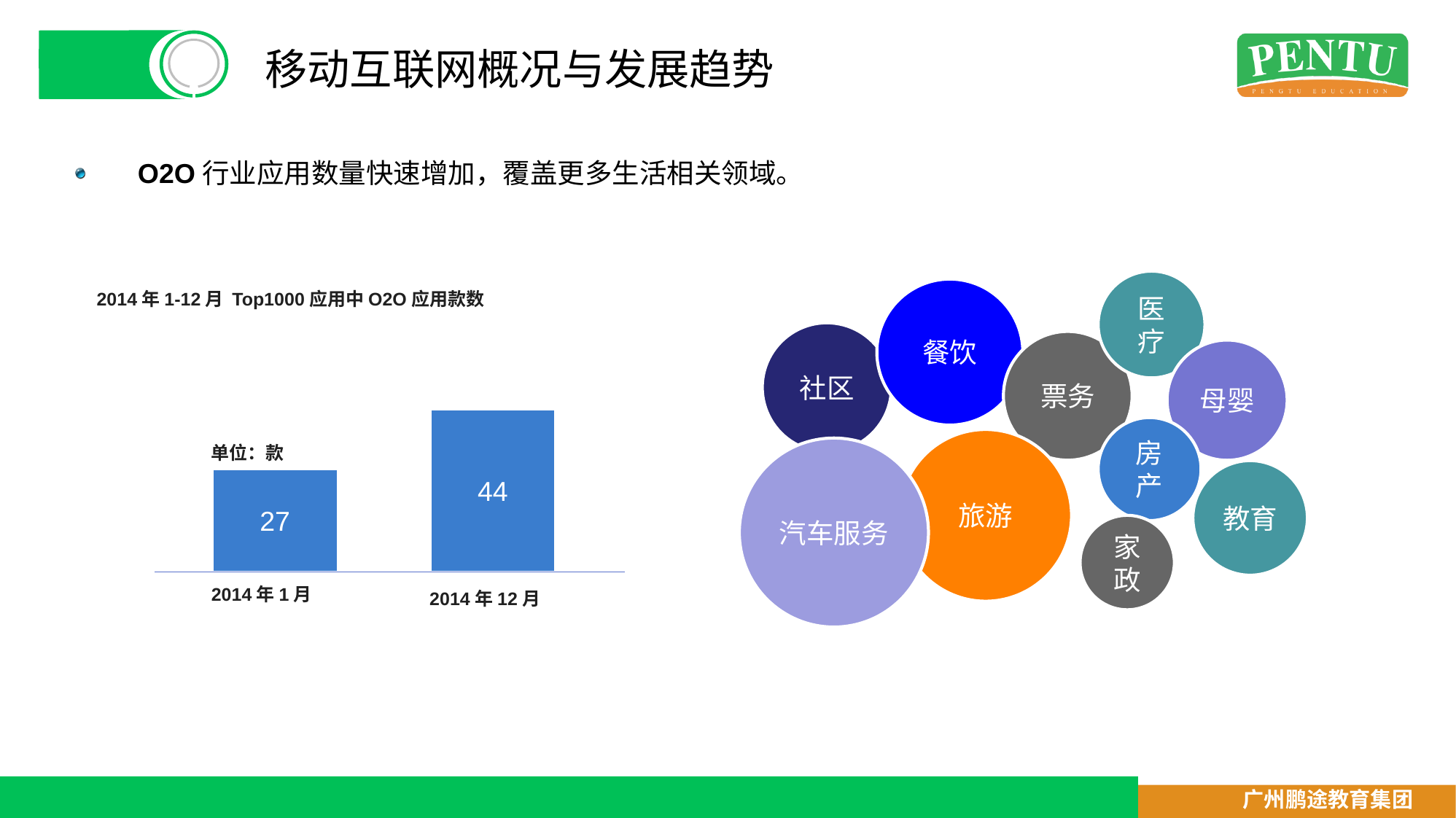

# 移动互联网概况与发展趋势
O2O行业应用数量快速增加，覆盖更多生活相关领域。
医疗
2014年1-12月 Top1000应用中O2O应用款数
餐饮
社区
票务
母婴
44
房产
单位：款
旅游
汽车服务
教育
27
家政
2014年1月
2014年12月